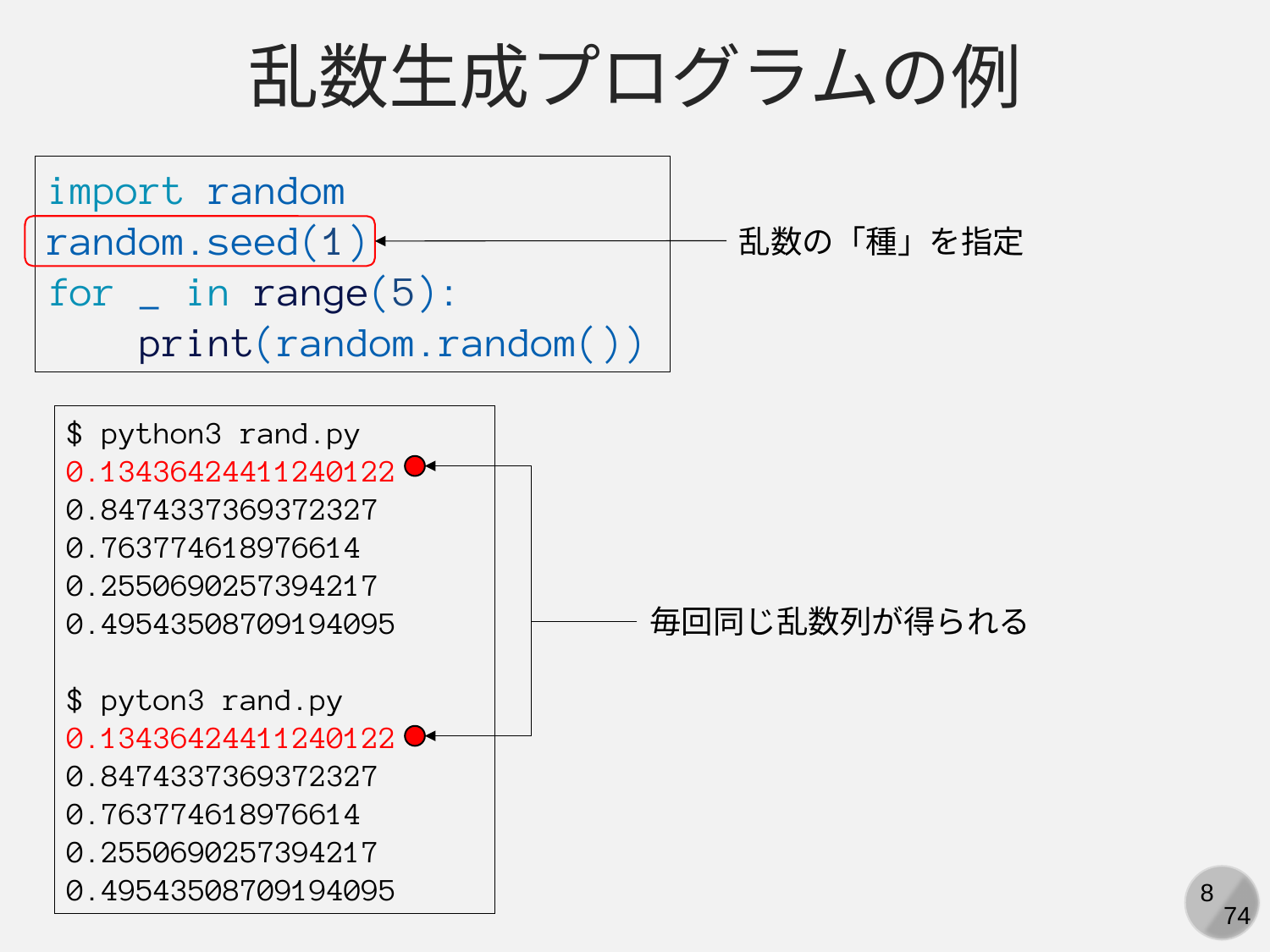

乱数生成プログラムの例
import random
random.seed(1)
for _ in range(5):
    print(random.random())
乱数の「種」を指定

$ python3 rand.py
0.13436424411240122
0.8474337369372327
0.763774618976614
0.2550690257394217
0.49543508709194095

$ pyton3 rand.py
0.13436424411240122
0.8474337369372327
0.763774618976614
0.2550690257394217
0.49543508709194095

毎回同じ乱数列が得られる